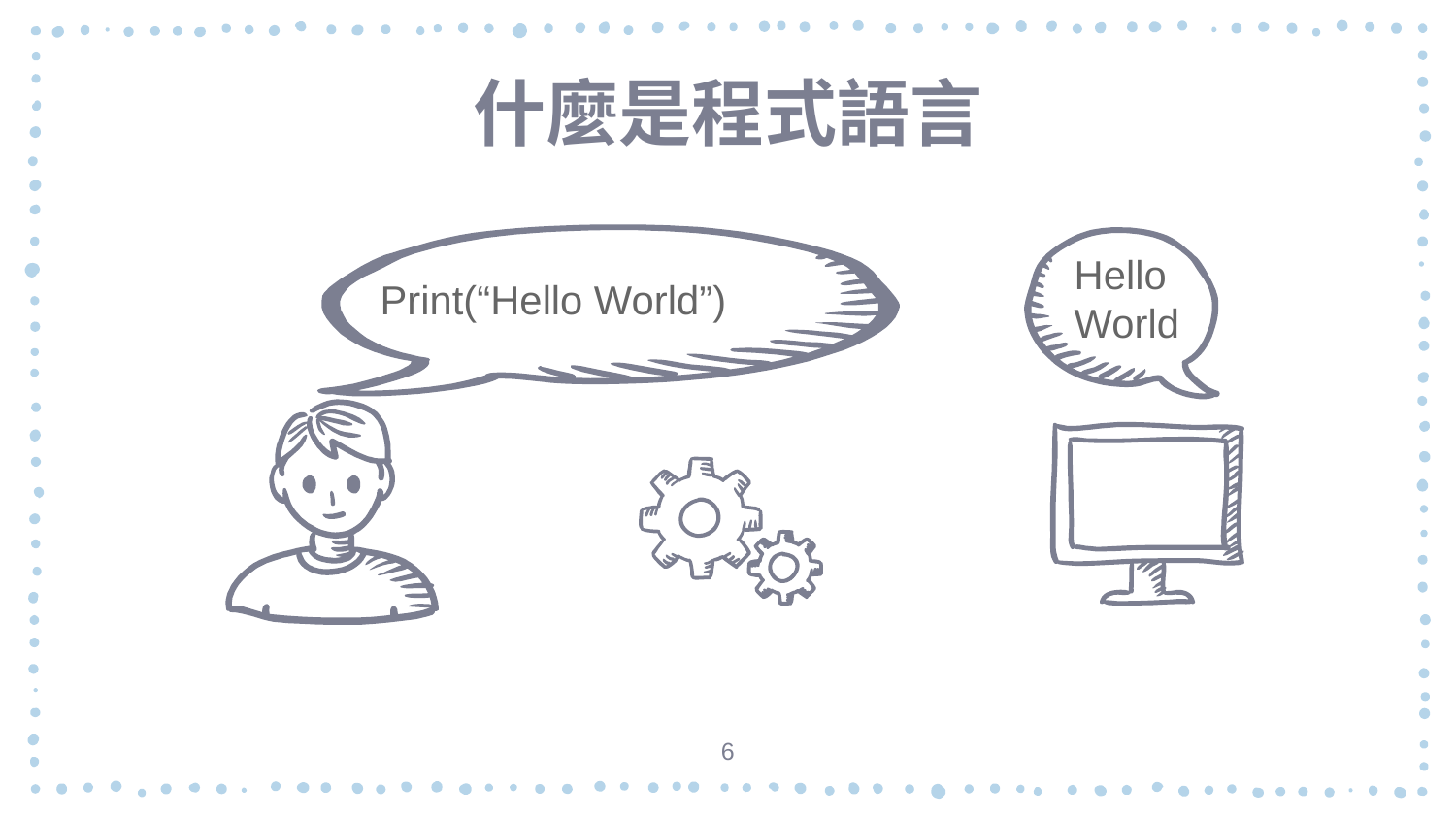

# 什麼是程式語言

Hello World
Print(“Hello World”)

6